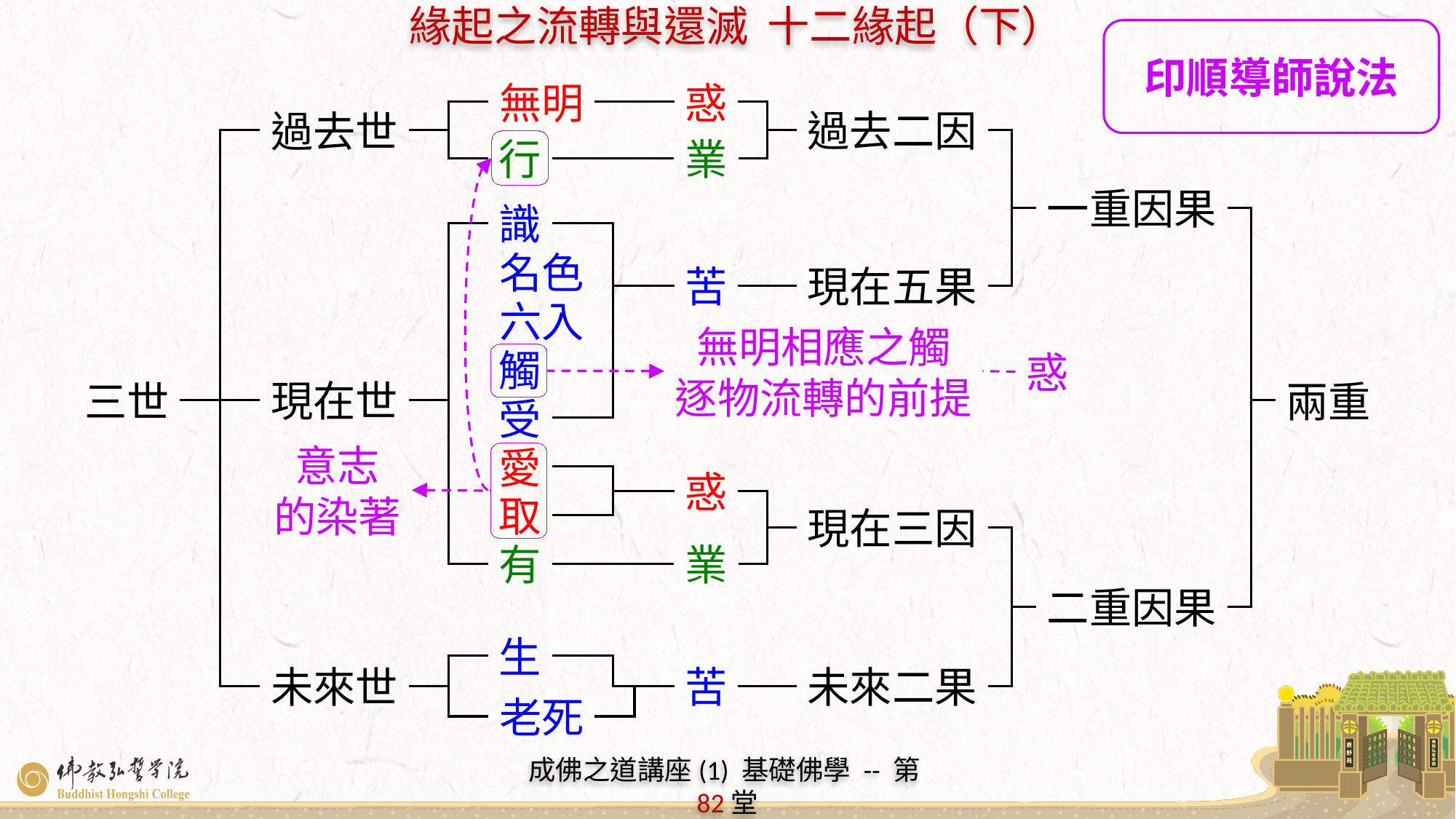

印順導師說法
無明
惑
業
苦
惑
業
苦
過去二因
現在五果
現在三因
未來二果
過去世
行

一重因果
二重因果
識
名色
六入
無明相應之觸
逐物流轉的前提
觸
惑

現在世
三世
兩重
受
意志
的染著
愛

取
有
生
未來世
老死